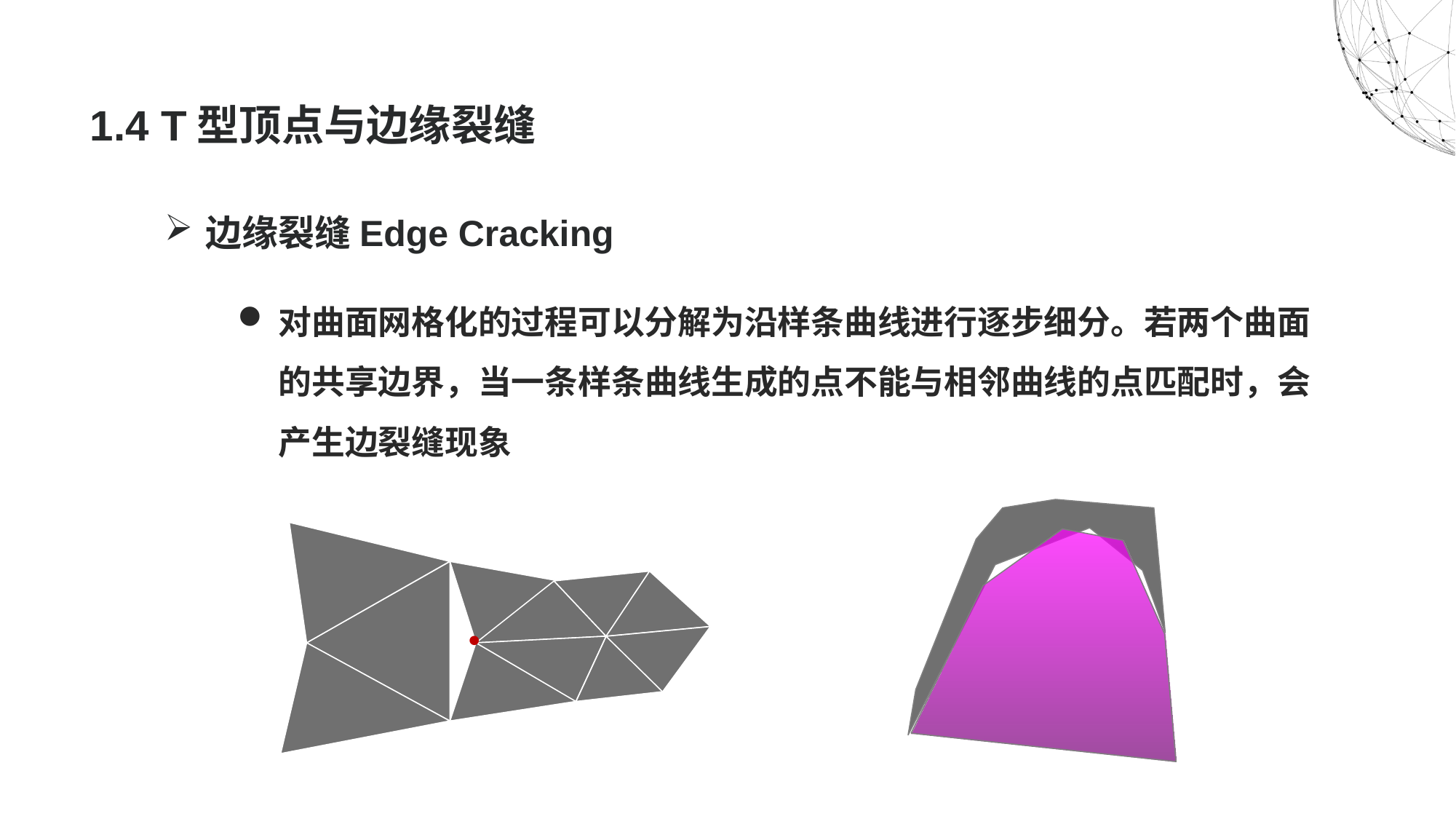

# 1.4 T型顶点与边缘裂缝
边缘裂缝Edge Cracking
对曲面网格化的过程可以分解为沿样条曲线进行逐步细分。若两个曲面的共享边界，当一条样条曲线生成的点不能与相邻曲线的点匹配时，会产生边裂缝现象

•

•